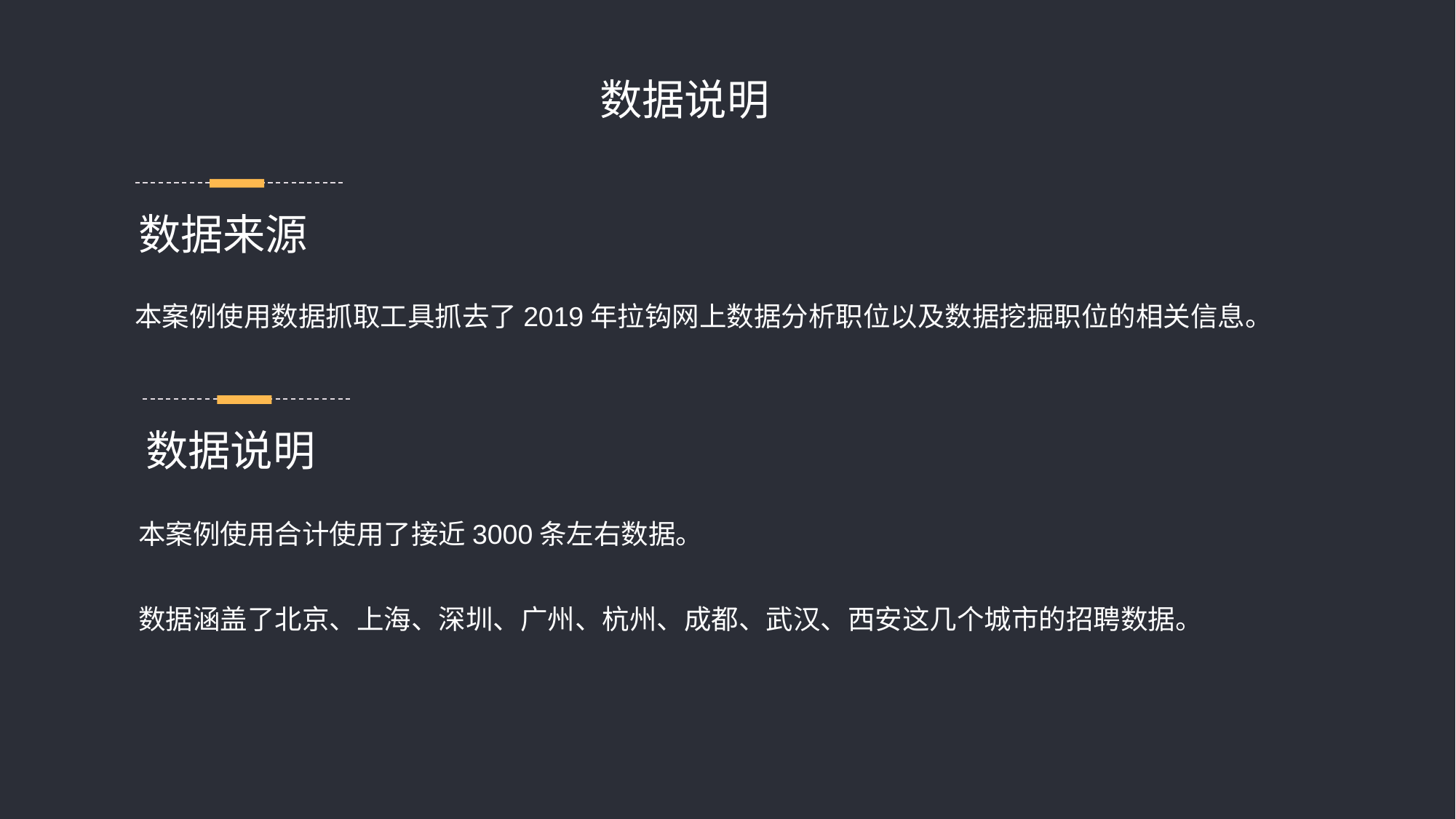

数据说明

数据来源
本案例使用数据抓取工具抓去了2019年拉钩网上数据分析职位以及数据挖掘职位的相关信息。

数据说明
本案例使用合计使用了接近3000条左右数据。

数据涵盖了北京、上海、深圳、广州、杭州、成都、武汉、西安这几个城市的招聘数据。